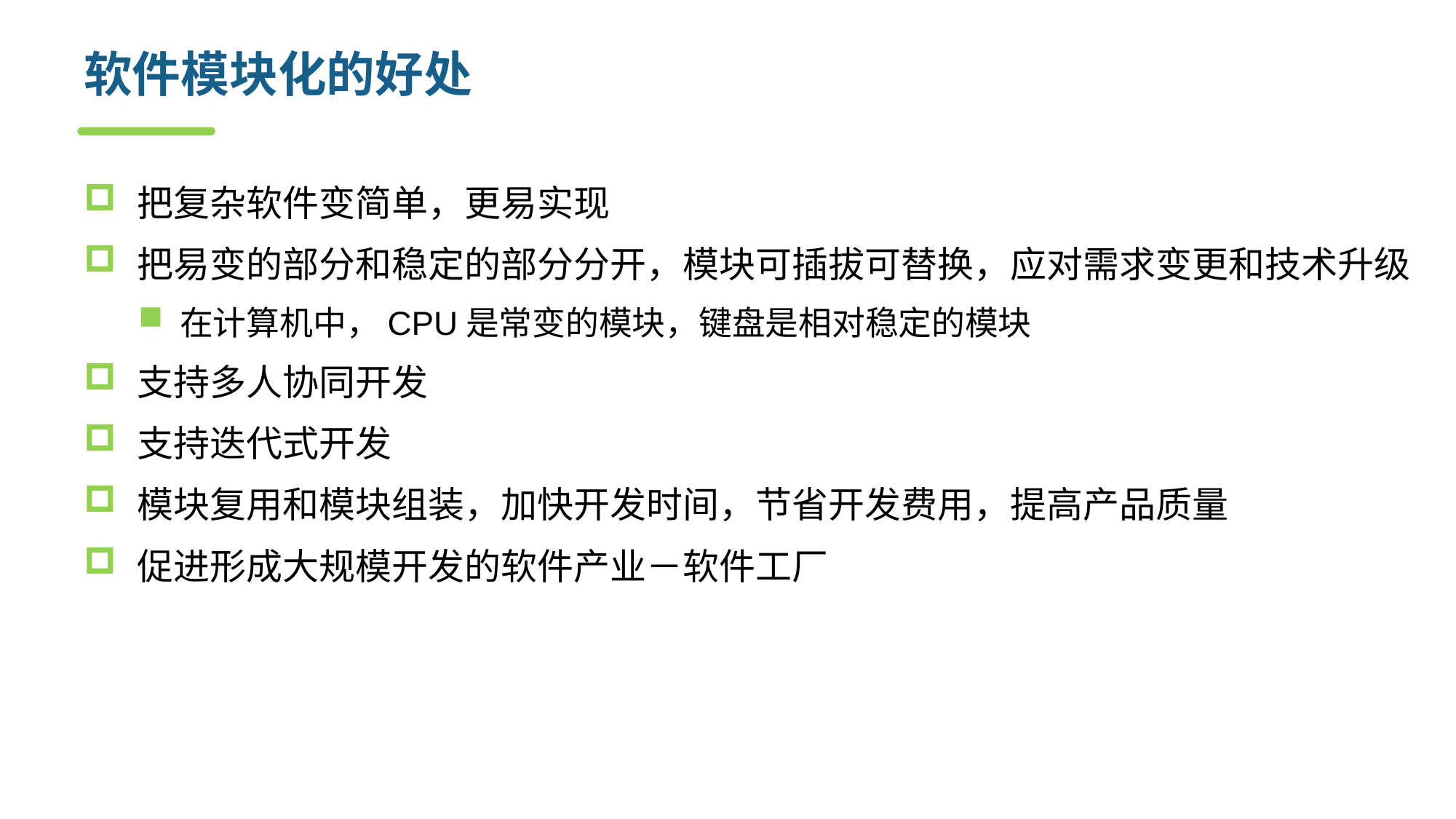

# 软件模块化的好处
把复杂软件变简单，更易实现
把易变的部分和稳定的部分分开，模块可插拔可替换，应对需求变更和技术升级
在计算机中，CPU是常变的模块，键盘是相对稳定的模块
支持多人协同开发
支持迭代式开发
模块复用和模块组装，加快开发时间，节省开发费用，提高产品质量
促进形成大规模开发的软件产业－软件工厂

10